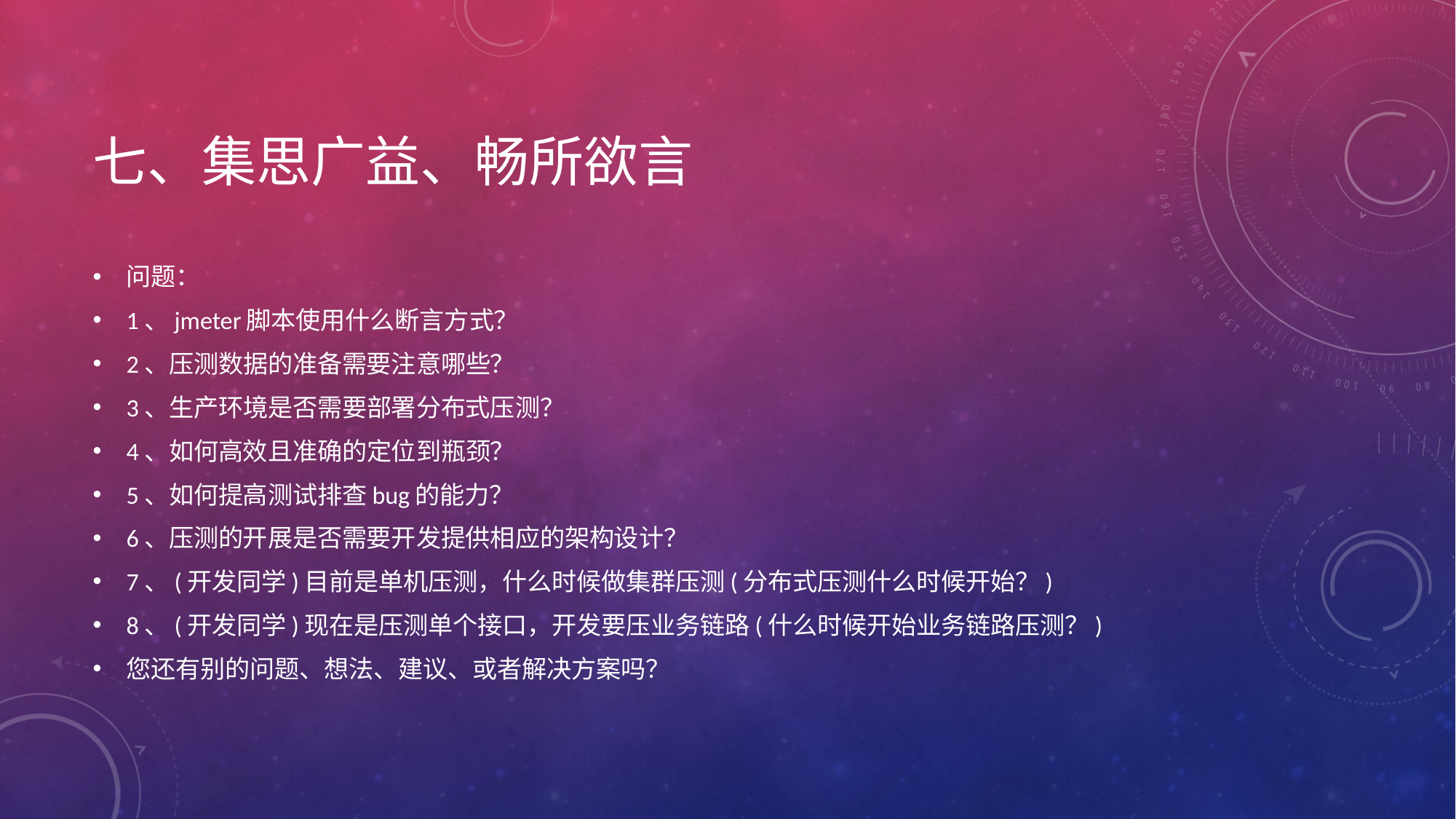

# 七、集思广益、畅所欲言
问题：
1、jmeter脚本使用什么断言方式？
2、压测数据的准备需要注意哪些？
3、生产环境是否需要部署分布式压测？
4、如何高效且准确的定位到瓶颈？
5、如何提高测试排查bug的能力？
6、压测的开展是否需要开发提供相应的架构设计？
7、(开发同学)目前是单机压测，什么时候做集群压测(分布式压测什么时候开始？)
8、(开发同学)现在是压测单个接口，开发要压业务链路(什么时候开始业务链路压测？)
您还有别的问题、想法、建议、或者解决方案吗？